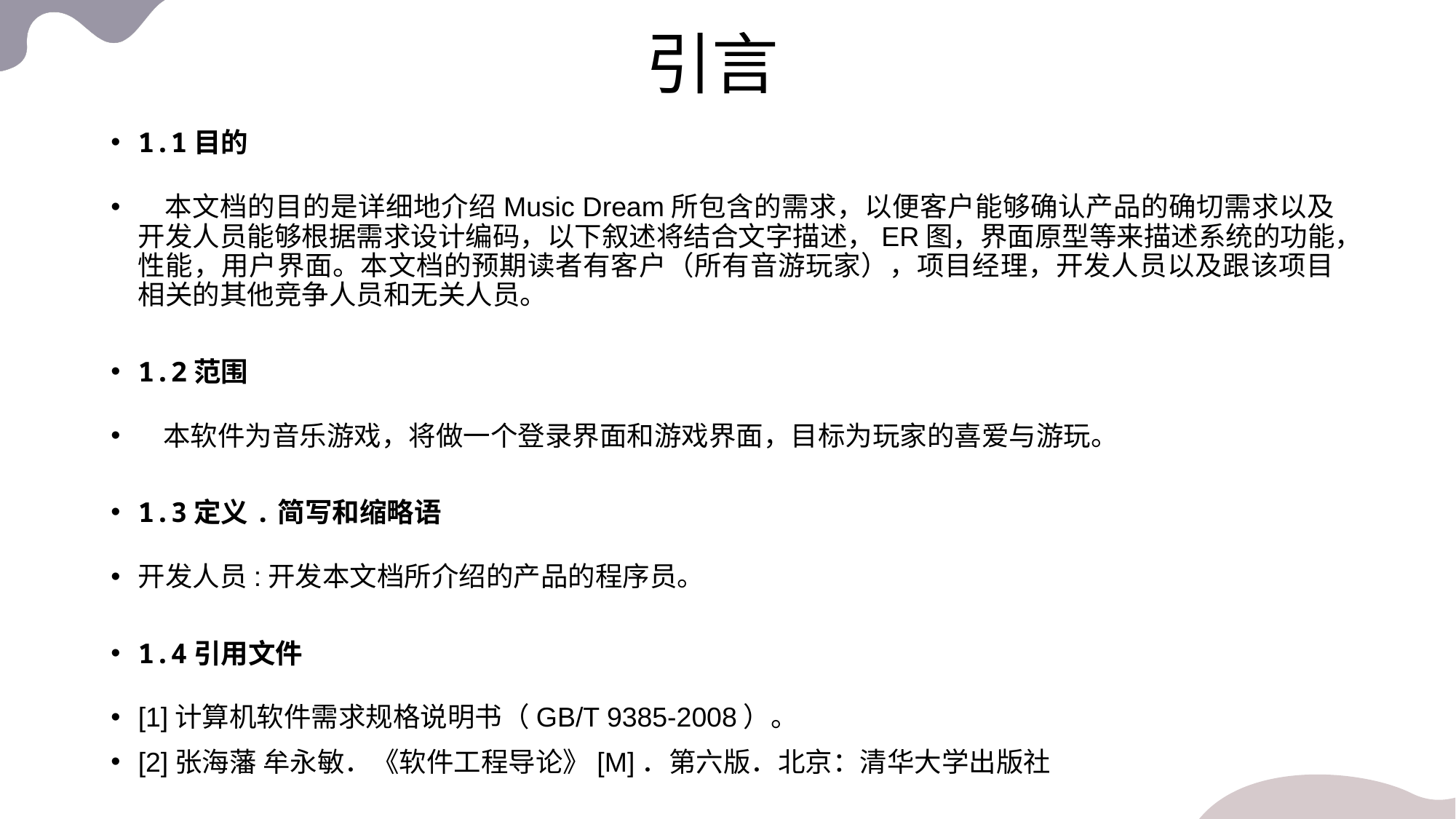

# 引言
1.1目的
   本文档的目的是详细地介绍Music Dream所包含的需求，以便客户能够确认产品的确切需求以及开发人员能够根据需求设计编码，以下叙述将结合文字描述，ER图，界面原型等来描述系统的功能，性能，用户界面。本文档的预期读者有客户（所有音游玩家），项目经理，开发人员以及跟该项目相关的其他竞争人员和无关人员。
1.2范围
   本软件为音乐游戏，将做一个登录界面和游戏界面，目标为玩家的喜爱与游玩。
1.3定义.简写和缩略语
开发人员:开发本文档所介绍的产品的程序员。
1.4引用文件
[1]计算机软件需求规格说明书（GB/T 9385-2008）。
[2]张海藩 牟永敏．《软件工程导论》[M]．第六版．北京：清华大学出版社